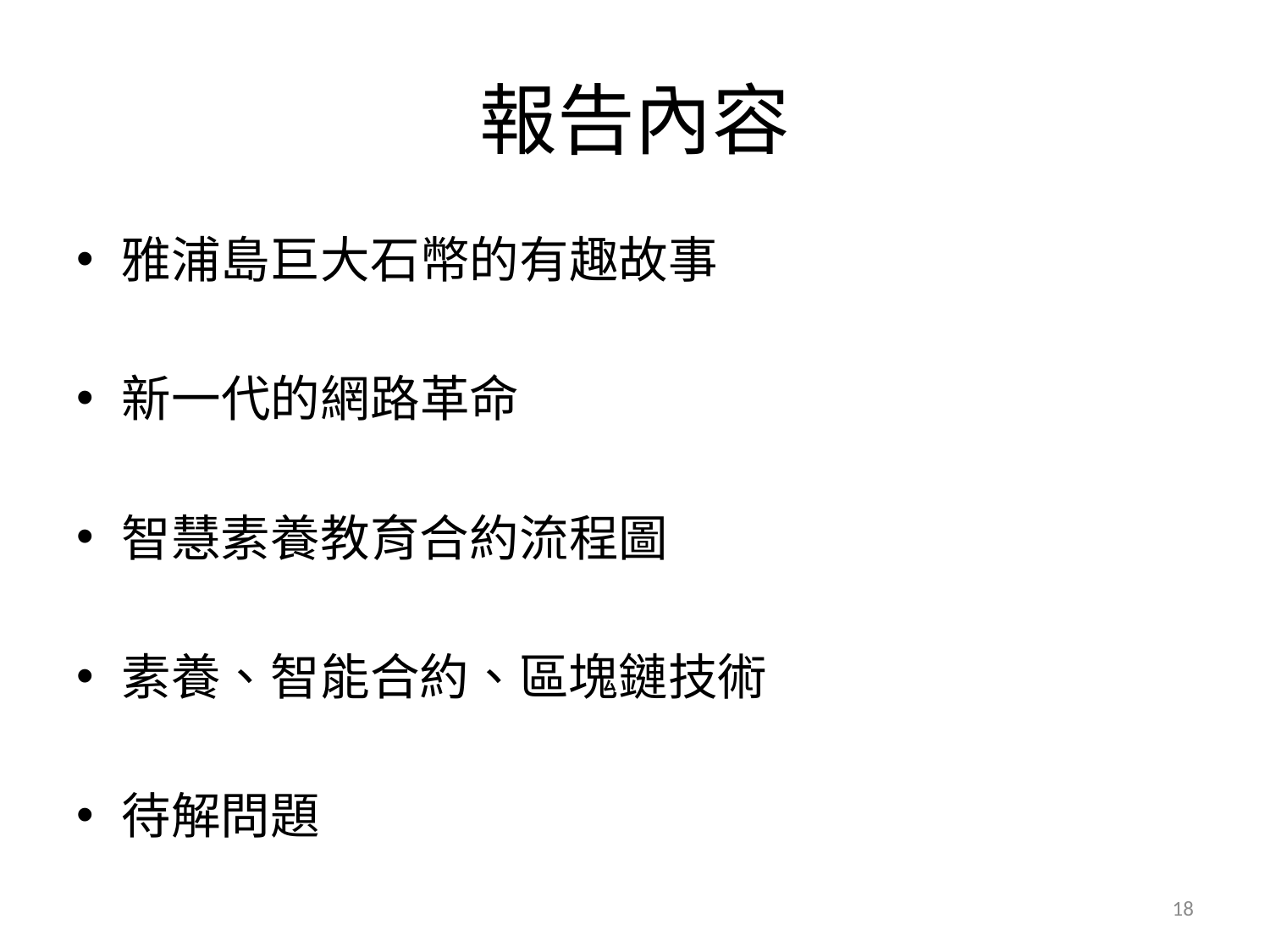

# 報告內容
雅浦島巨大石幣的有趣故事

新一代的網路革命

智慧素養教育合約流程圖

素養、智能合約、區塊鏈技術

待解問題

18